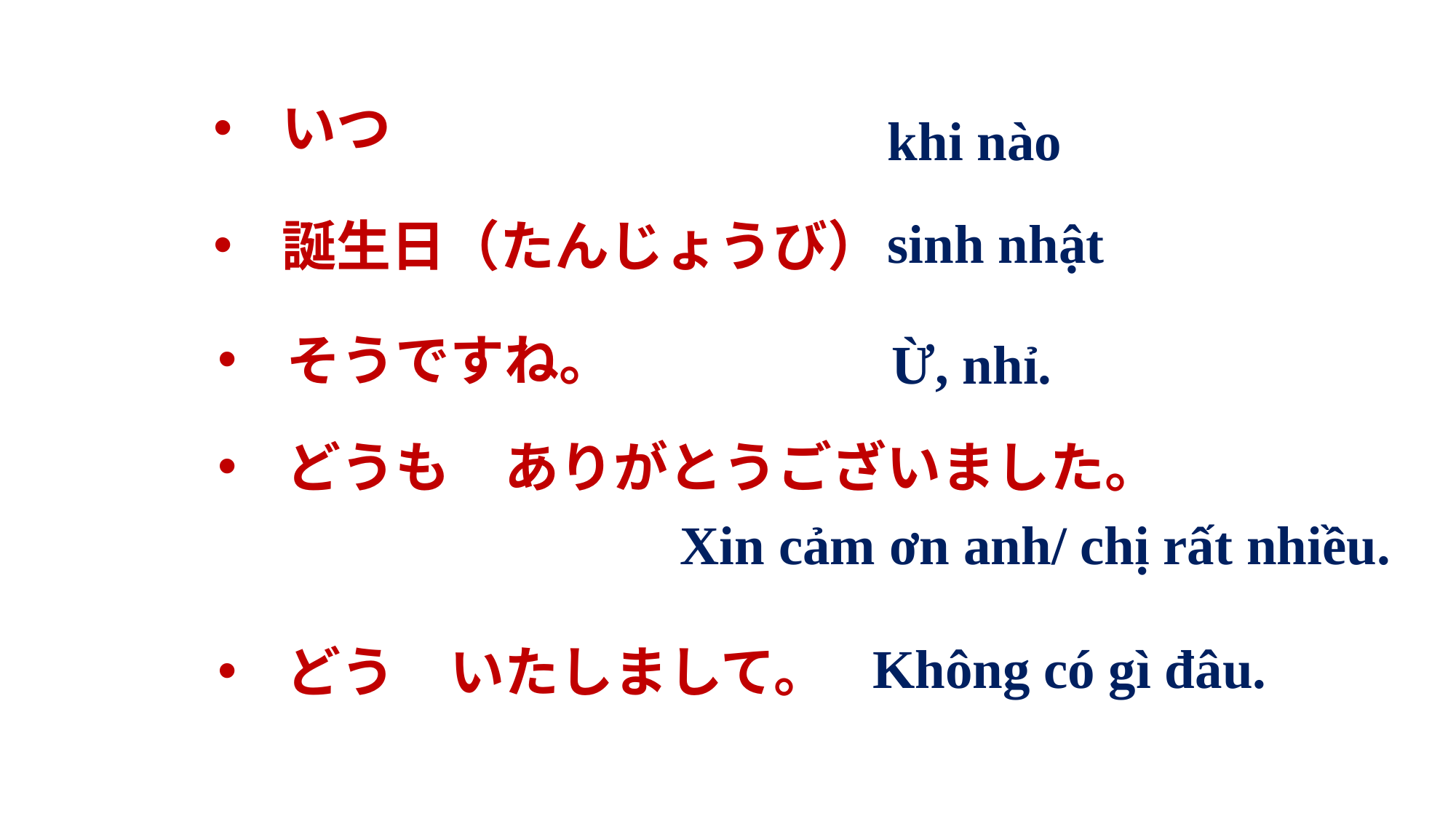

いつ
khi nào
sinh nhật
誕生日（たんじょうび）
そうですね。
Ừ, nhỉ.
どうも　ありがとうございました。
Xin cảm ơn anh/ chị rất nhiều.
Không có gì đâu.
どう　いたしまして。